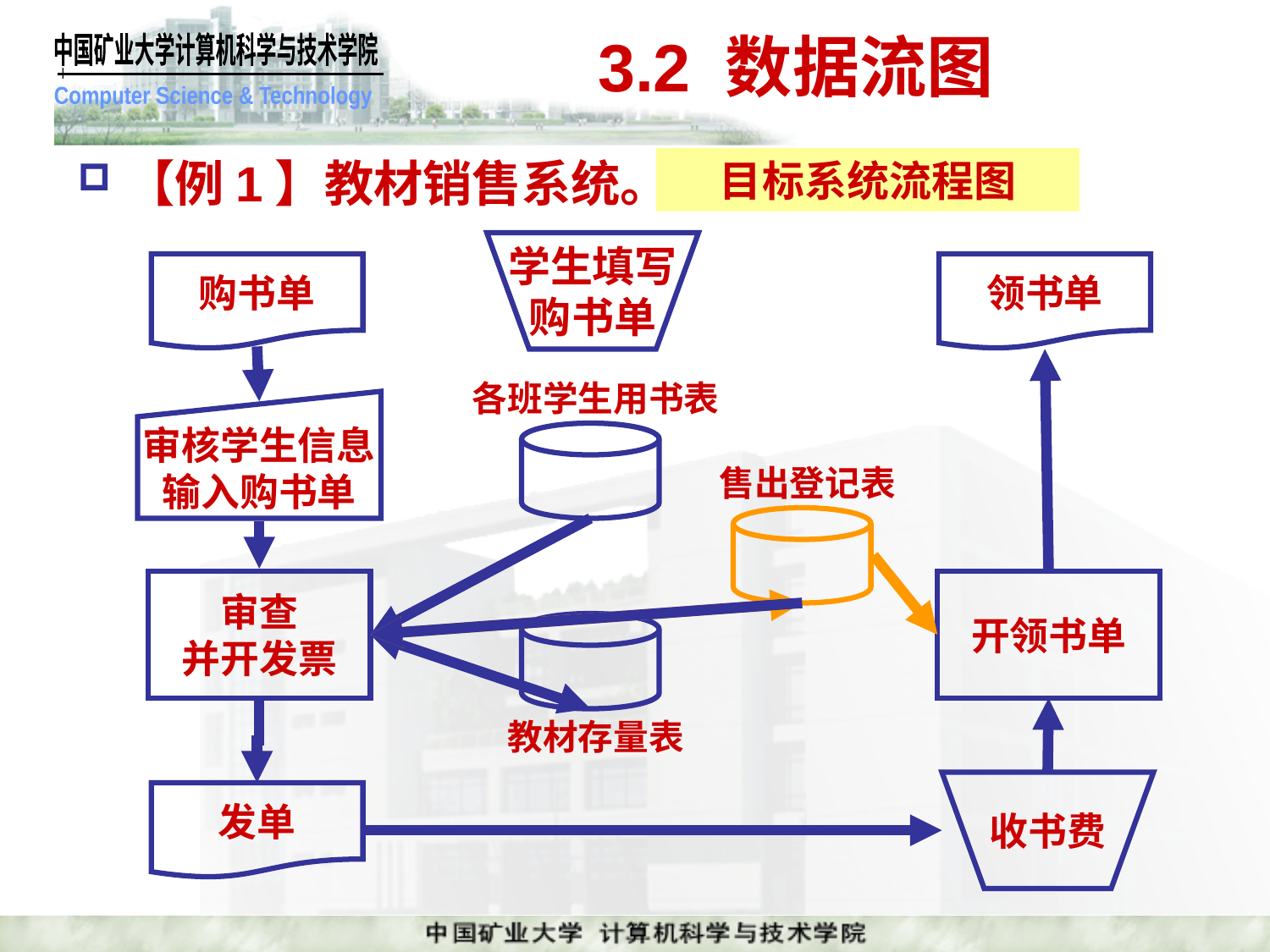

# 3.2 数据流图
【例1】教材销售系统。
目标系统流程图
学生填写
购书单
购书单
领书单
各班学生用书表

审核学生信息
输入购书单
售出登记表

审查
并开发票
开领书单

教材存量表
收书费
发单
11